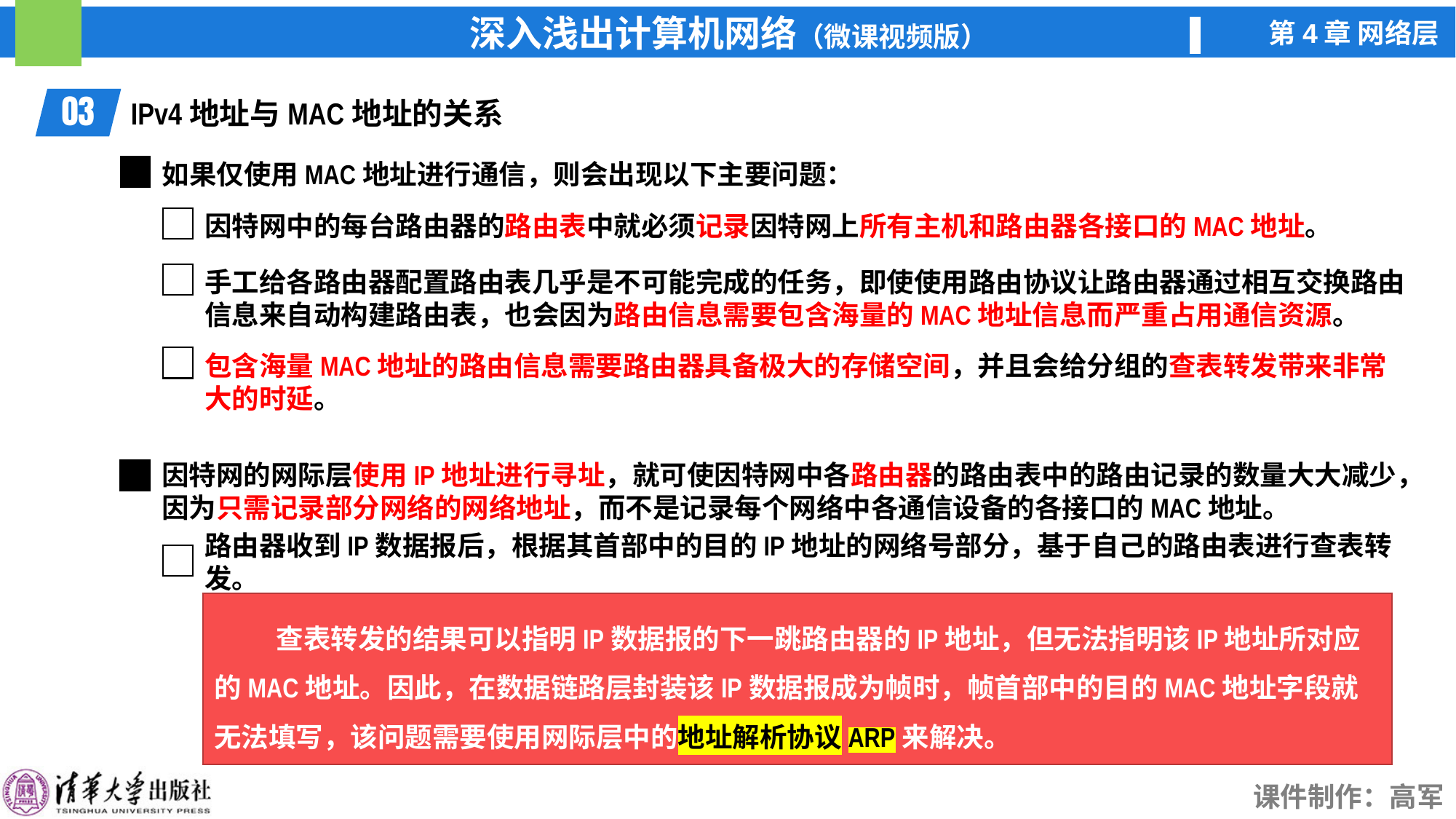

03
IPv4地址与MAC地址的关系
如果仅使用MAC地址进行通信，则会出现以下主要问题：

因特网中的每台路由器的路由表中就必须记录因特网上所有主机和路由器各接口的MAC地址。

手工给各路由器配置路由表几乎是不可能完成的任务，即使使用路由协议让路由器通过相互交换路由信息来自动构建路由表，也会因为路由信息需要包含海量的MAC地址信息而严重占用通信资源。

包含海量MAC地址的路由信息需要路由器具备极大的存储空间，并且会给分组的查表转发带来非常大的时延。

因特网的网际层使用IP地址进行寻址，就可使因特网中各路由器的路由表中的路由记录的数量大大减少，因为只需记录部分网络的网络地址，而不是记录每个网络中各通信设备的各接口的MAC地址。

路由器收到IP数据报后，根据其首部中的目的IP地址的网络号部分，基于自己的路由表进行查表转发。

         查表转发的结果可以指明IP数据报的下一跳路由器的IP地址，但无法指明该IP地址所对应的MAC地址。因此，在数据链路层封装该IP数据报成为帧时，帧首部中的目的MAC地址字段就无法填写，该问题需要使用网际层中的地址解析协议ARP来解决。